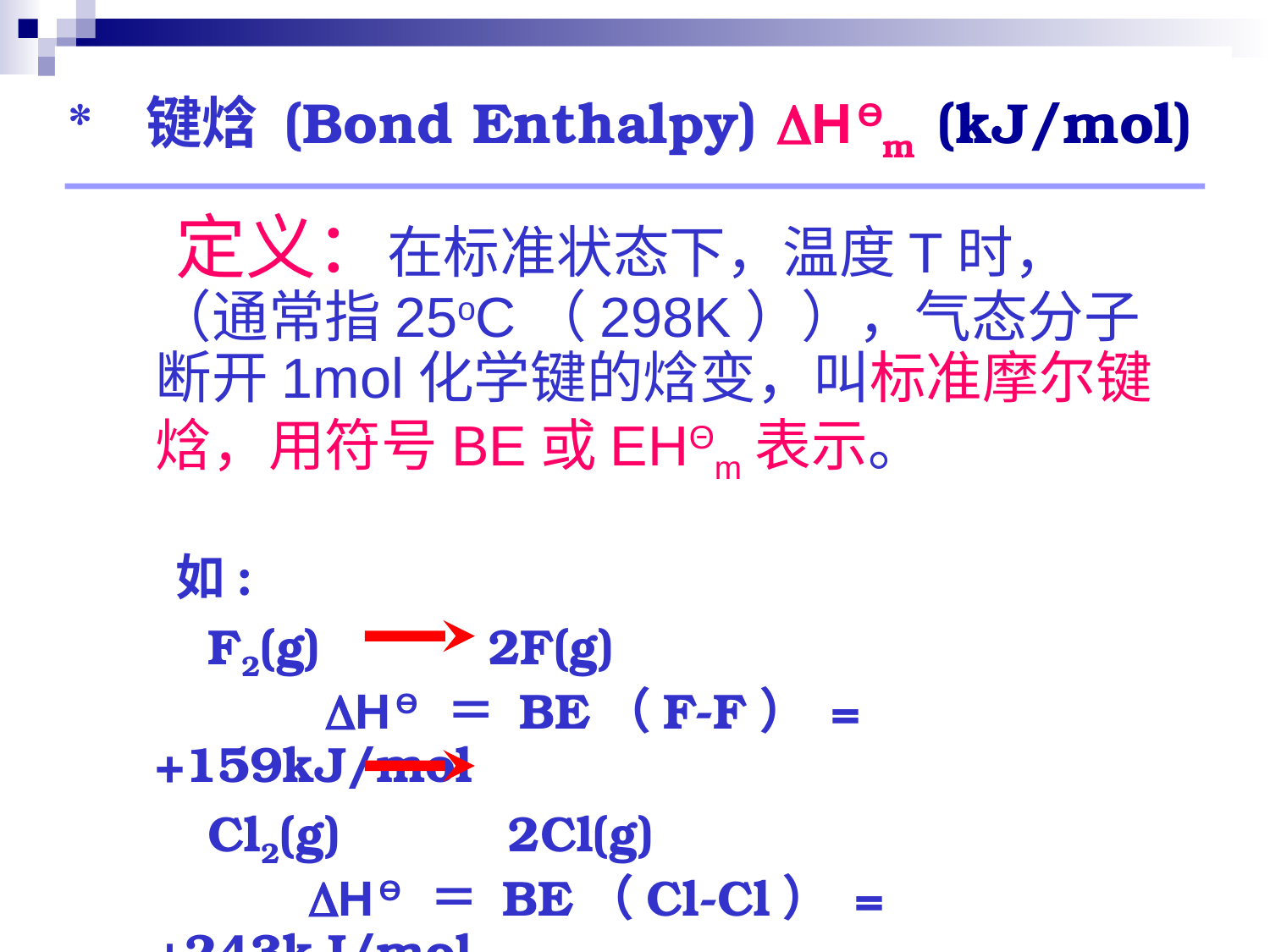

# *  键焓 (Bond Enthalpy) ΔHӨm  (kJ/mol)

     定义：在标准状态下，温度T时，（通常指25oC（298K）），气态分子断开1mol化学键的焓变，叫标准摩尔键焓，用符号BE或EHΘm表示。

     如:
      F2(g)          2F(g)
             ΔHӨ ＝ BE（F-F） = +159kJ/mol
      Cl2(g)          2Cl(g)
            ΔHӨ ＝ BE（Cl-Cl） = +243kJ/mol